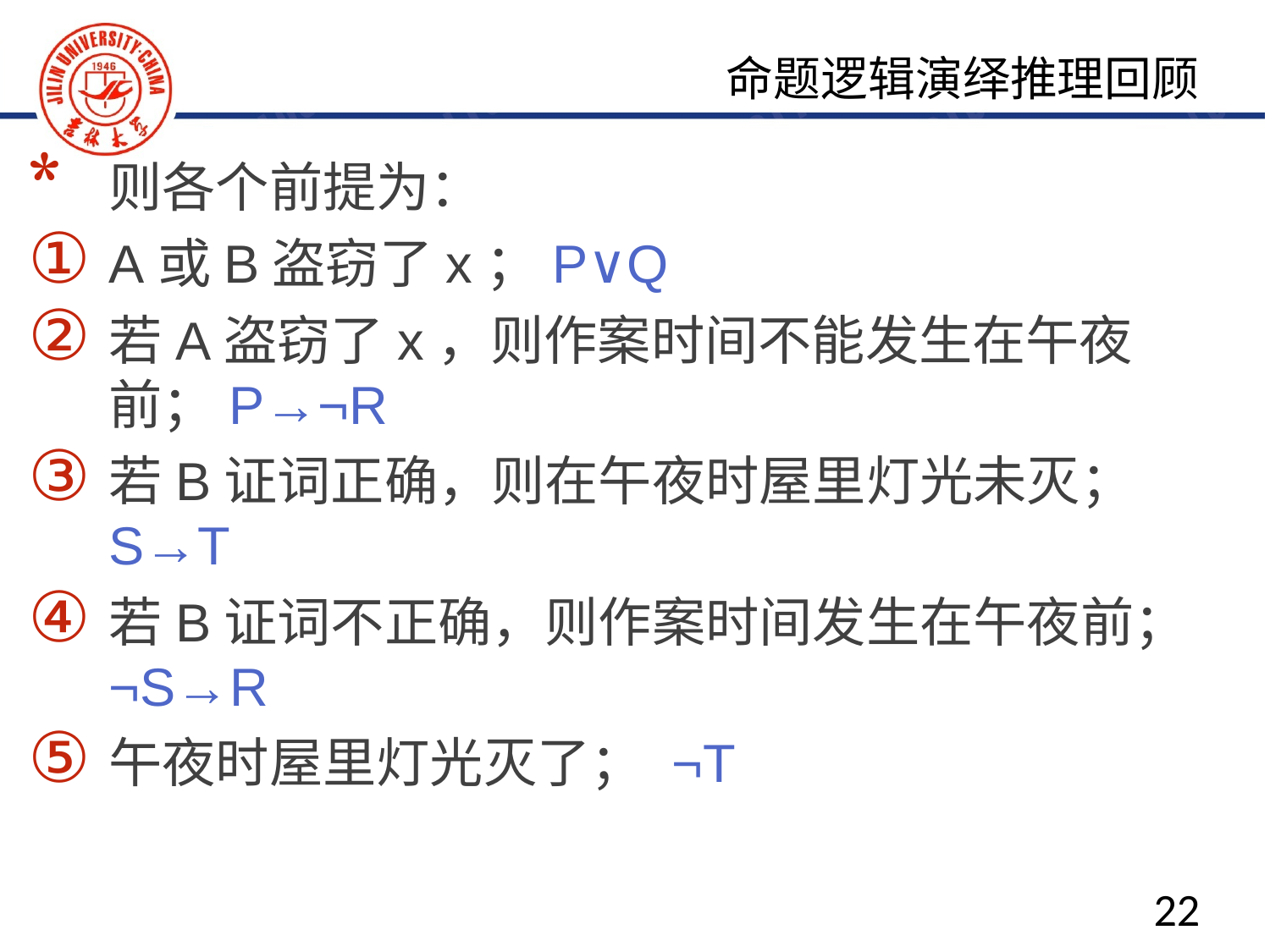

命题逻辑演绎推理回顾
则各个前提为：
A或B盗窃了x；P∨Q
若A盗窃了x，则作案时间不能发生在午夜前；P→¬R
若B证词正确，则在午夜时屋里灯光未灭；S→T
若B证词不正确，则作案时间发生在午夜前；¬S→R
午夜时屋里灯光灭了； ¬T
22